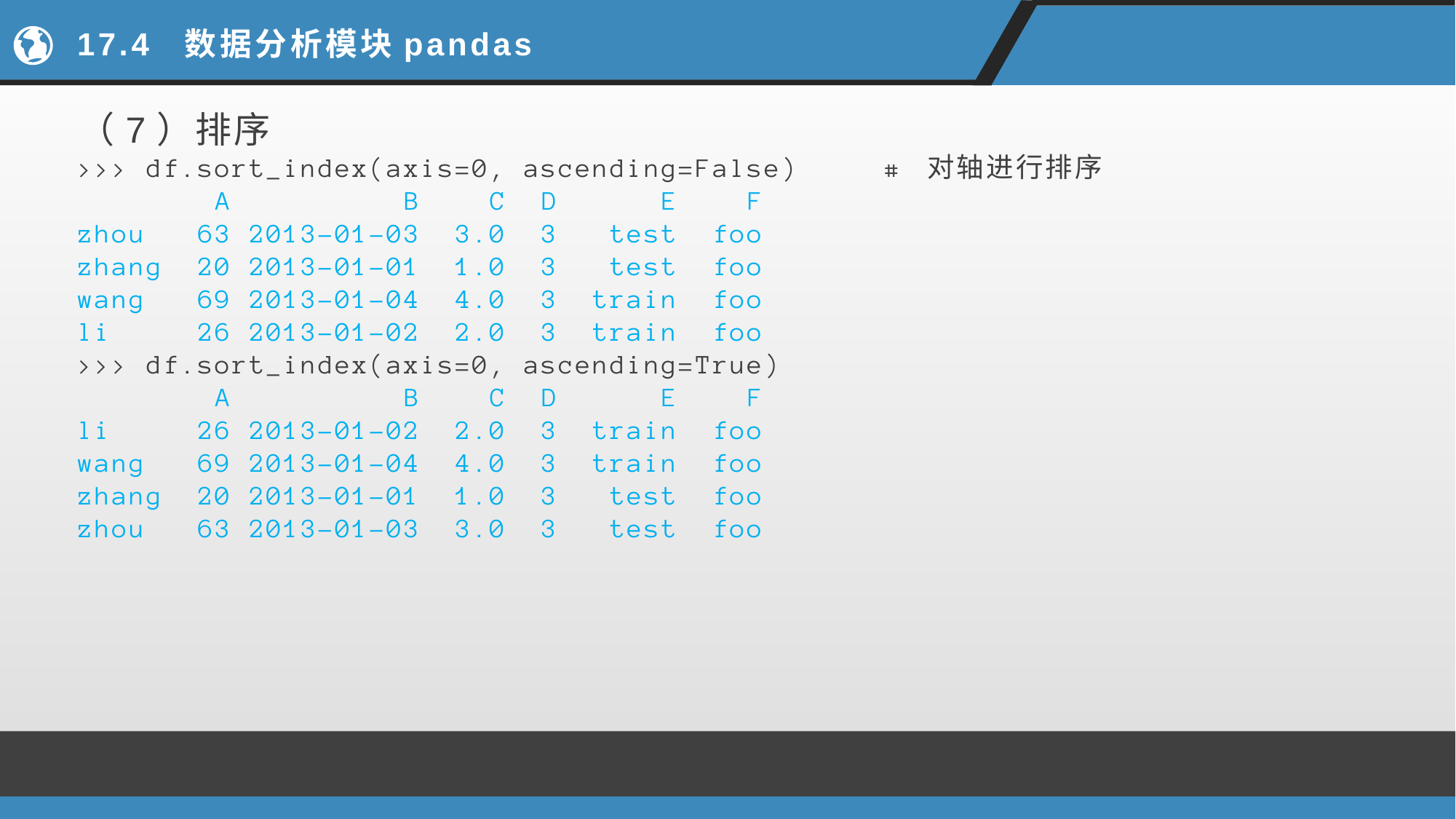

# 17.4  数据分析模块pandas

（7）排序
>>> df.sort_index(axis=0, ascending=False)     # 对轴进行排序
        A          B    C  D      E    F
zhou   63 2013-01-03  3.0  3   test  foo
zhang  20 2013-01-01  1.0  3   test  foo
wang   69 2013-01-04  4.0  3  train  foo
li     26 2013-01-02  2.0  3  train  foo
>>> df.sort_index(axis=0, ascending=True)
        A          B    C  D      E    F
li     26 2013-01-02  2.0  3  train  foo
wang   69 2013-01-04  4.0  3  train  foo
zhang  20 2013-01-01  1.0  3   test  foo
zhou   63 2013-01-03  3.0  3   test  foo